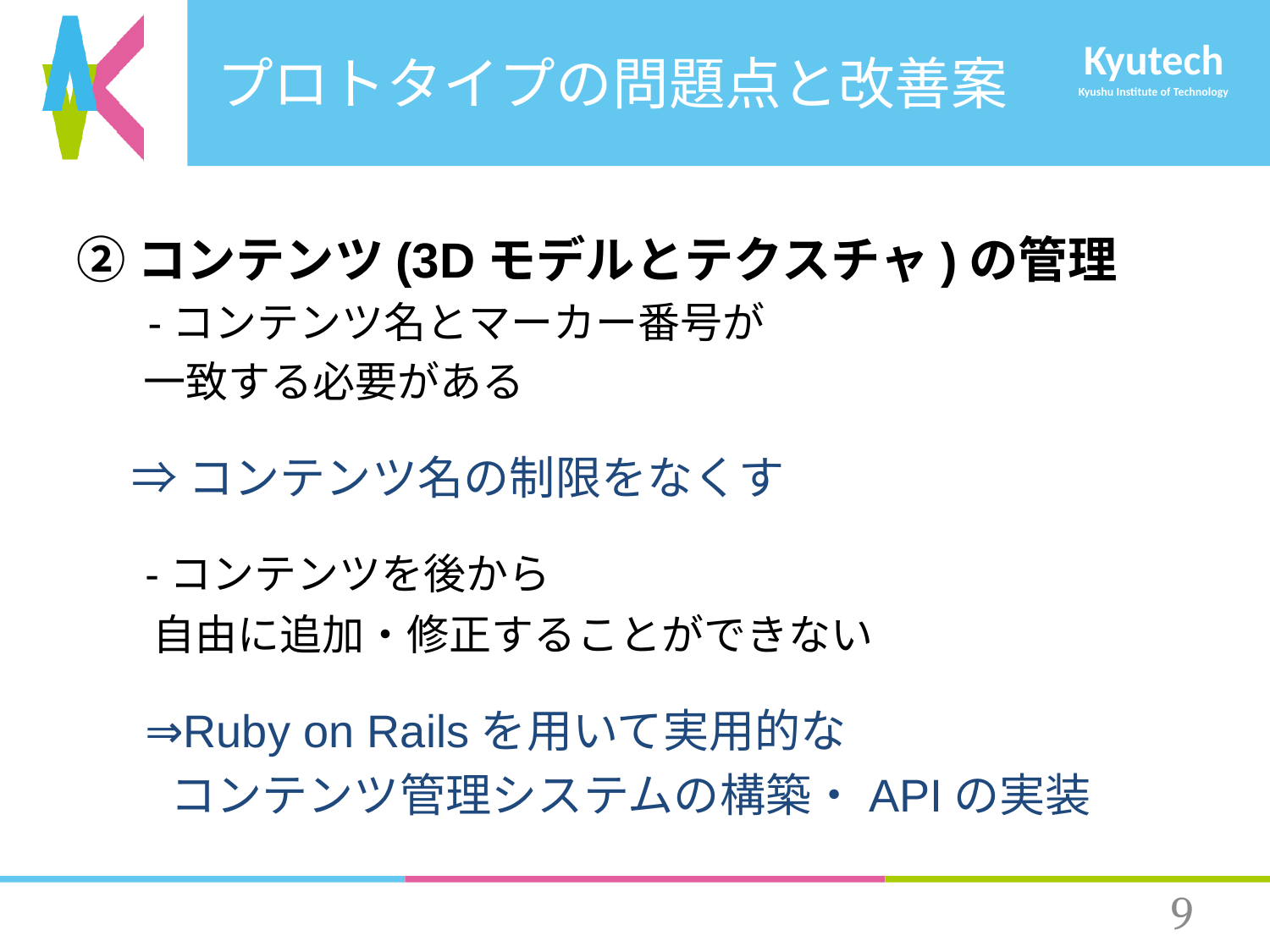

# プロトタイプの問題点と改善案
②コンテンツ(3Dモデルとテクスチャ)の管理
　  -コンテンツ名とマーカー番号が
      一致する必要がある
     ⇒コンテンツ名の制限をなくす

     -コンテンツを後から
       ⾃由に追加・修正することができない
     ⇒Ruby on Railsを⽤いて実用的な
        コンテンツ管理システムの構築・APIの実装
9